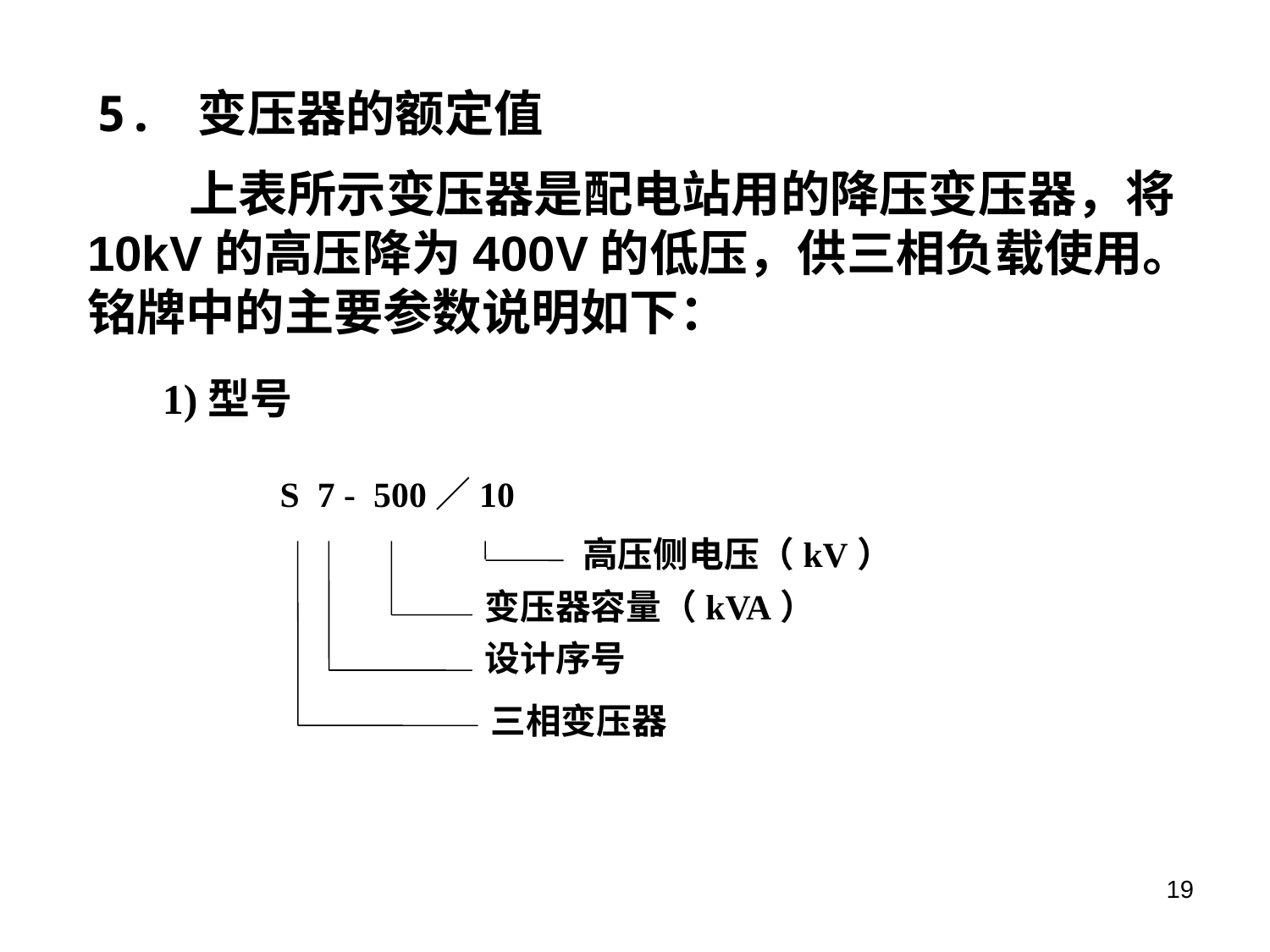

5. 变压器的额定值
        上表所示变压器是配电站用的降压变压器，将10kV的高压降为400V的低压，供三相负载使用。铭牌中的主要参数说明如下：
1)型号
 S  7 -  500／10
高压侧电压（kV）

变压器容量（kVA）

设计序号

三相变压器

19